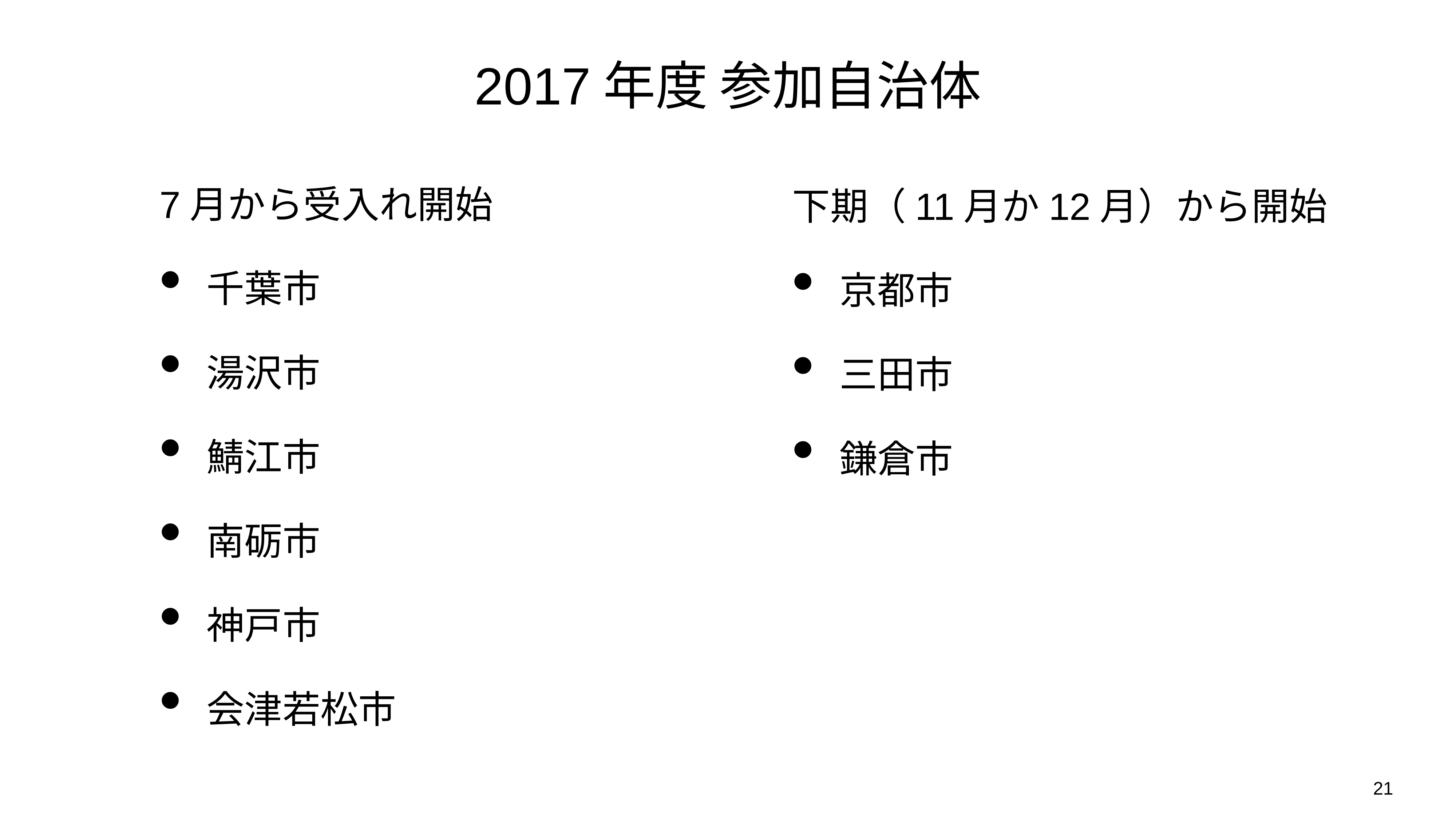

2017年度 参加自治体
7月から受入れ開始
千葉市
湯沢市
鯖江市
南砺市
神戸市
会津若松市
下期（11月か12月）から開始
京都市
三田市
鎌倉市
21